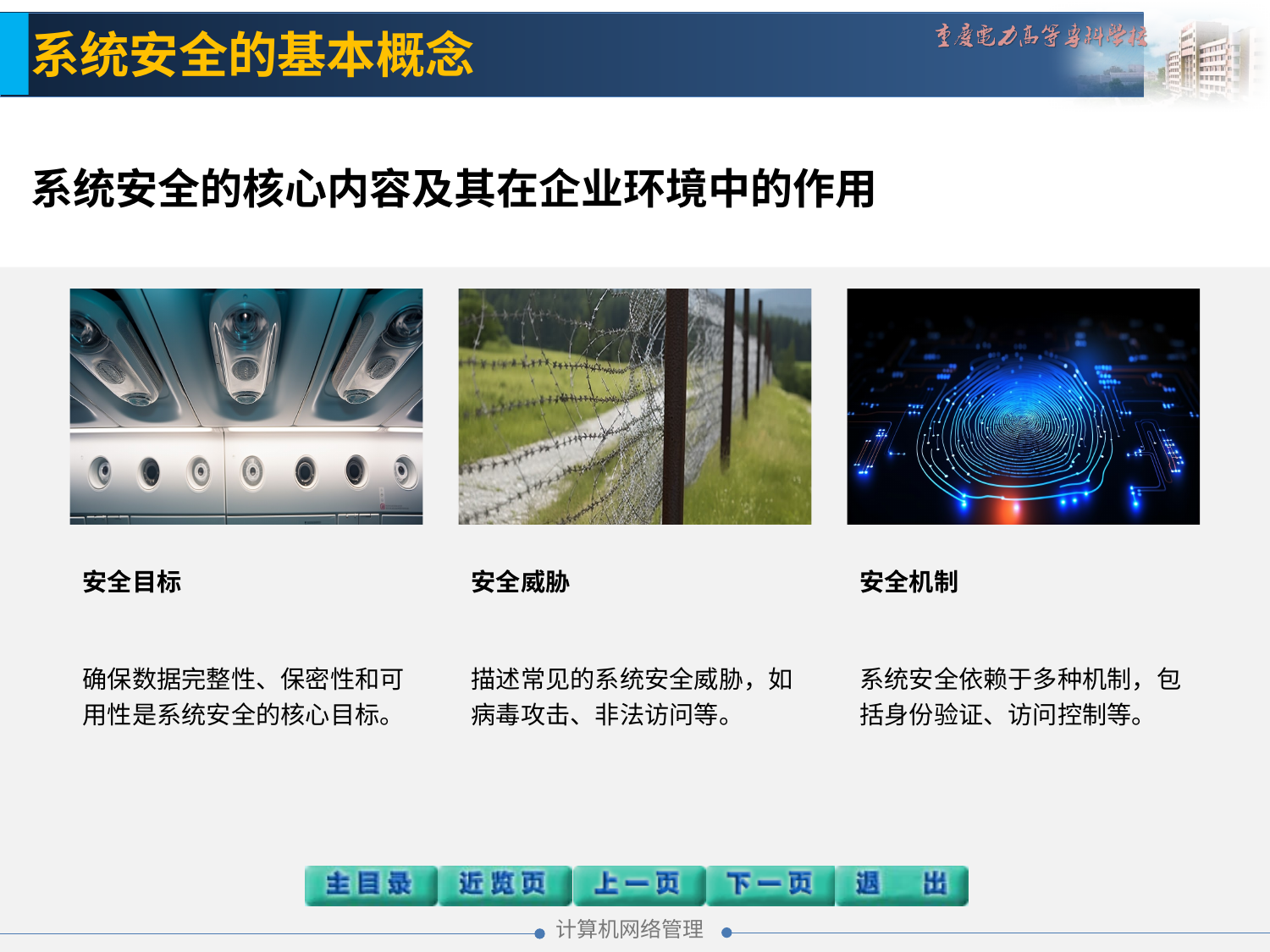

系统安全的基本概念
系统安全的核心内容及其在企业环境中的作用

安全目标
确保数据完整性、保密性和可用性是系统安全的核心目标。

安全威胁
描述常见的系统安全威胁，如病毒攻击、非法访问等。

安全机制
系统安全依赖于多种机制，包括身份验证、访问控制等。